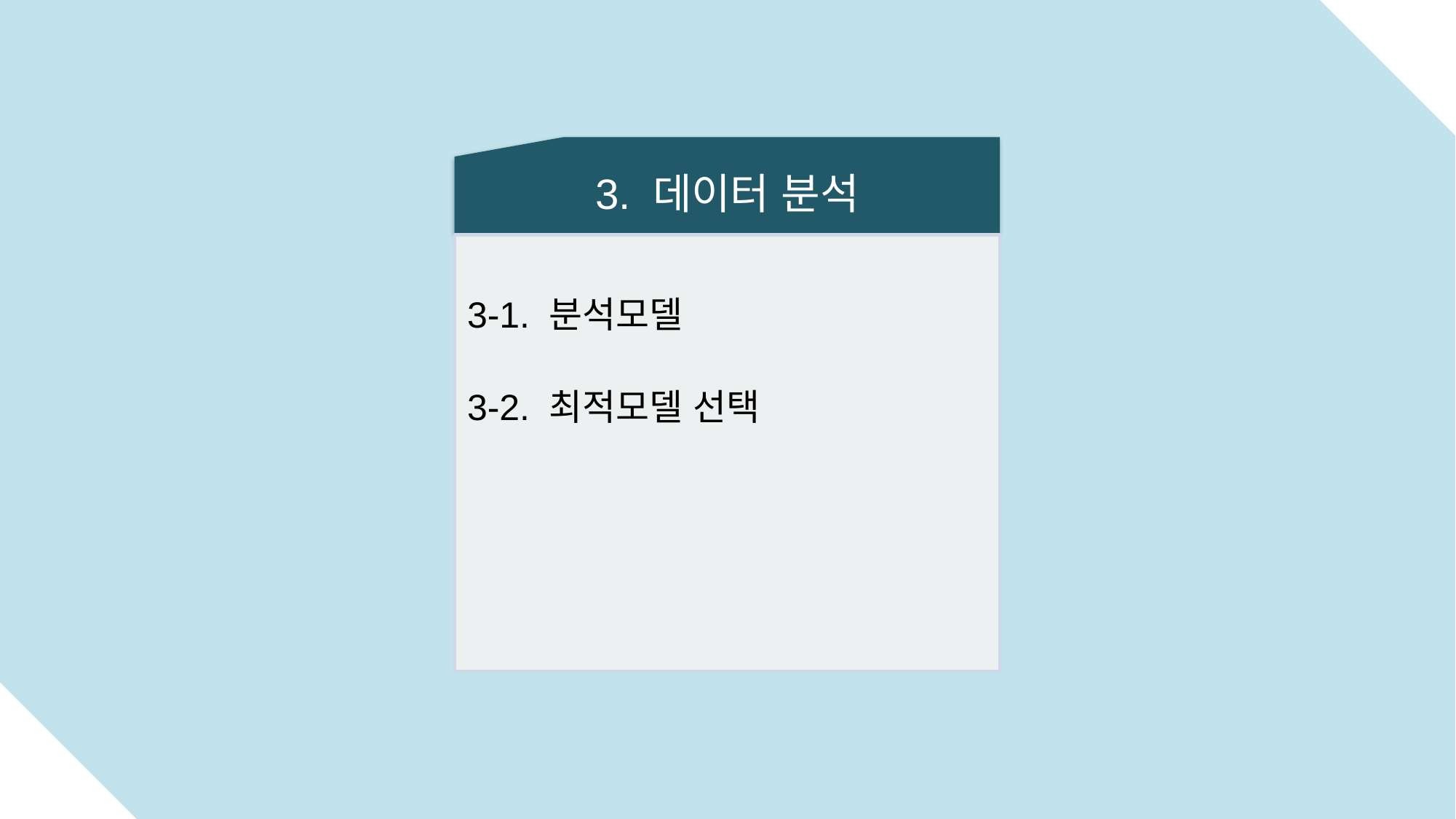

3. 데이터 분석

3-1. 분석모델
3-2. 최적모델 선택